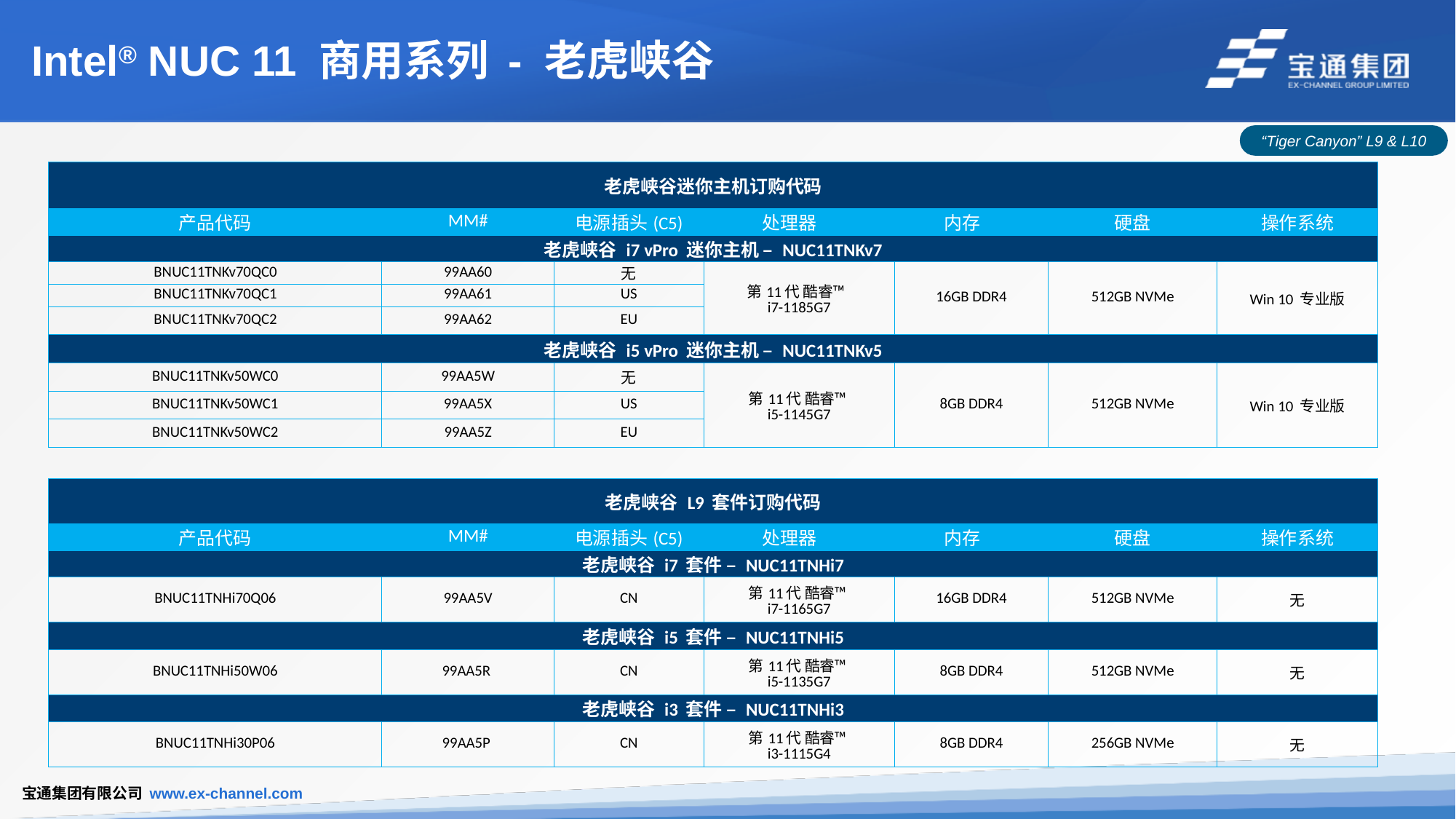

# Intel® NUC 11 商用系列 - 老虎峡谷
“Tiger Canyon” L9 & L10

| 老虎峡谷迷你主机订购代码 |  |  |  |  |  |  |  |
| --- | --- | --- | --- | --- | --- | --- | --- |
| 产品代码 | MM# | 电源插头(C5) | 处理器 | 内存 |  | 硬盘 | 操作系统 |
| 老虎峡谷 i7 vPro 迷你主机 – NUC11TNKv7 |  |  |  |  |  |  |  |
| BNUC11TNKv70QC0 | 99AA60 | 无 | 第11代 酷睿™ i7-1185G7 |  | 16GB DDR4 | 512GB NVMe | Win 10 专业版 |
| BNUC11TNKv70QC1 | 99AA61 | US |  |  |  |  |  |
| BNUC11TNKv70QC2 | 99AA62 | EU |  |  |  |  |  |
| 老虎峡谷 i5 vPro 迷你主机 – NUC11TNKv5 |  |  |  |  |  |  |  |
| BNUC11TNKv50WC0 | 99AA5W | 无 | 第11代 酷睿™ i5-1145G7 |  | 8GB DDR4 | 512GB NVMe | Win 10 专业版 |
| BNUC11TNKv50WC1 | 99AA5X | US |  |  |  |  |  |
| BNUC11TNKv50WC2 | 99AA5Z | EU |  |  |  |  |  |
| 老虎峡谷 L9 套件订购代码 |  |  |  |  |  |  |  |
| --- | --- | --- | --- | --- | --- | --- | --- |
| 产品代码 | MM# | 电源插头(C5) | 处理器 | 内存 |  | 硬盘 | 操作系统 |
| 老虎峡谷 i7 套件 – NUC11TNHi7 |  |  |  |  |  |  |  |
| BNUC11TNHi70Q06 | 99AA5V | CN | 第11代 酷睿™ i7-1165G7 |  | 16GB DDR4 | 512GB NVMe | 无 |
| 老虎峡谷 i5 套件 – NUC11TNHi5 |  |  |  |  |  |  |  |
| BNUC11TNHi50W06 | 99AA5R | CN | 第11代 酷睿™ i5-1135G7 |  | 8GB DDR4 | 512GB NVMe | 无 |
| 老虎峡谷 i3 套件 – NUC11TNHi3 |  |  |  |  |  |  |  |
| BNUC11TNHi30P06 | 99AA5P | CN | 第11代 酷睿™ i3-1115G4 |  | 8GB DDR4 | 256GB NVMe | 无 |